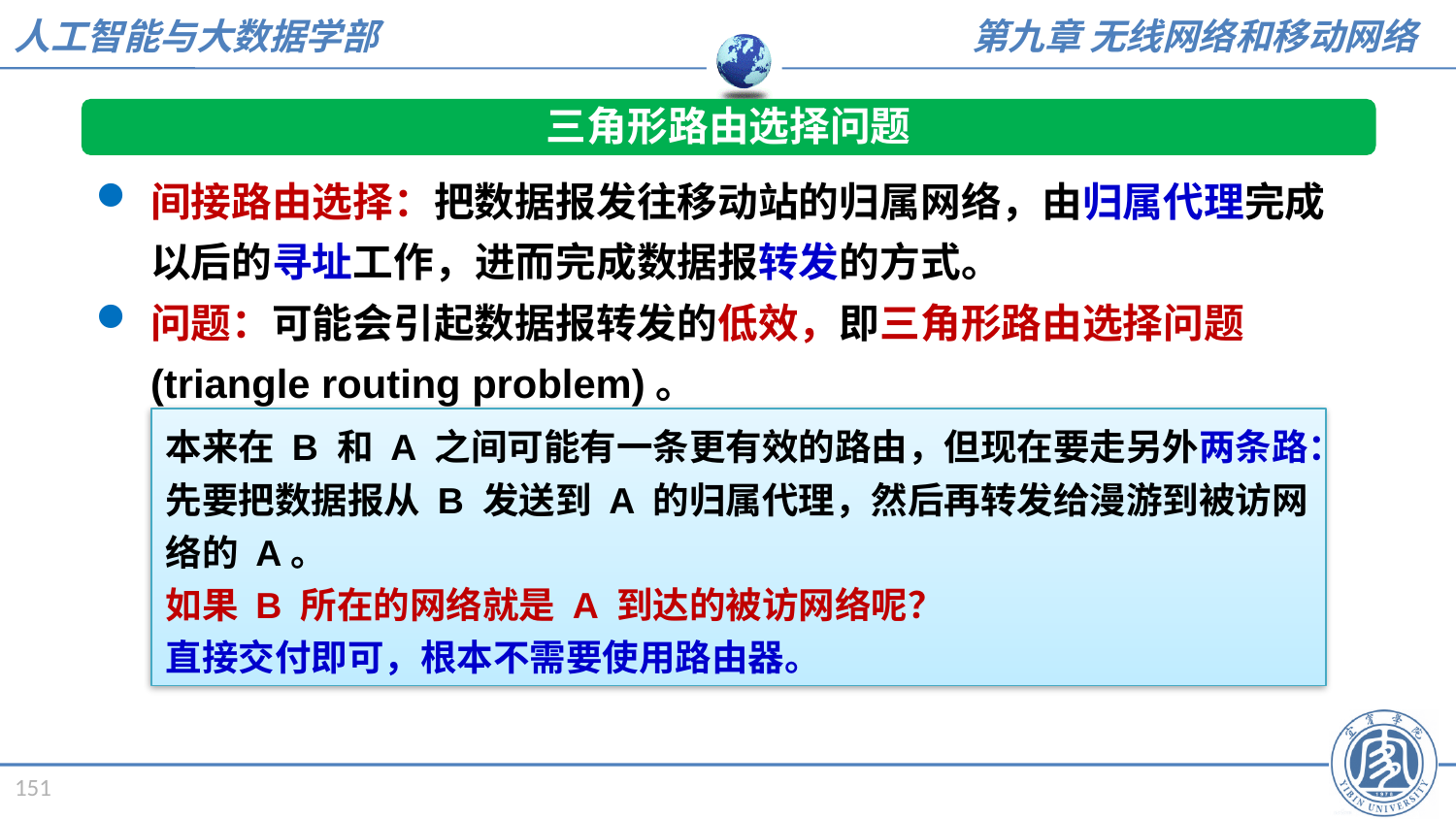

三角形路由选择问题

间接路由选择：把数据报发往移动站的归属网络，由归属代理完成以后的寻址工作，进而完成数据报转发的方式。
问题：可能会引起数据报转发的低效，即三角形路由选择问题(triangle routing problem)。
本来在 B 和 A 之间可能有一条更有效的路由，但现在要走另外两条路：先要把数据报从 B 发送到 A 的归属代理，然后再转发给漫游到被访网络的 A。
如果 B 所在的网络就是 A 到达的被访网络呢？
直接交付即可，根本不需要使用路由器。
151